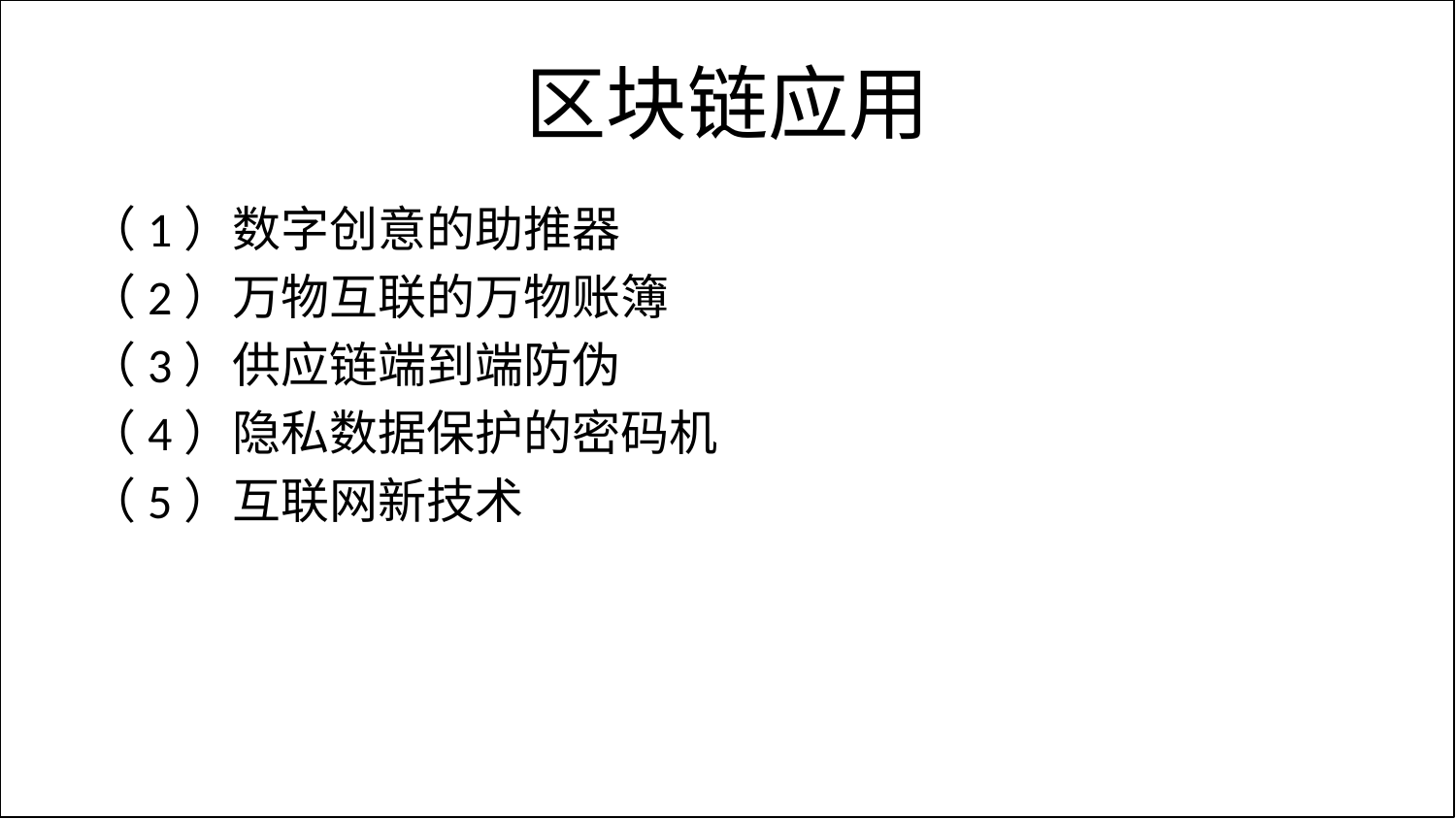

# 区块链应用
（1）数字创意的助推器
（2）万物互联的万物账簿
（3）供应链端到端防伪
（4）隐私数据保护的密码机
（5）互联网新技术